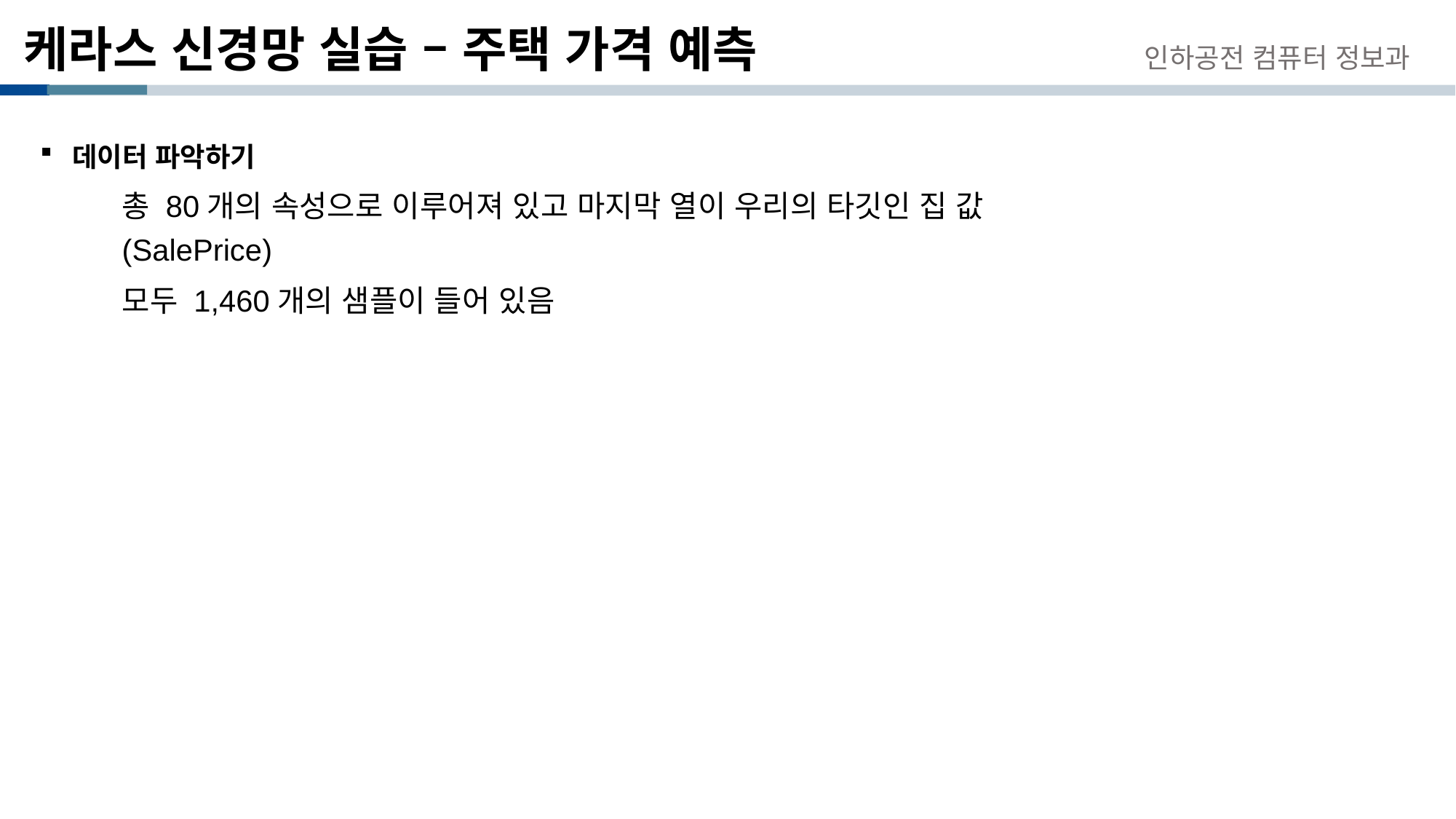

# 케라스 신경망 실습 – 주택 가격 예측
인하공전 컴퓨터 정보과
데이터 파악하기
총 80개의 속성으로 이루어져 있고 마지막 열이 우리의 타깃인 집 값(SalePrice)
모두 1,460개의 샘플이 들어 있음